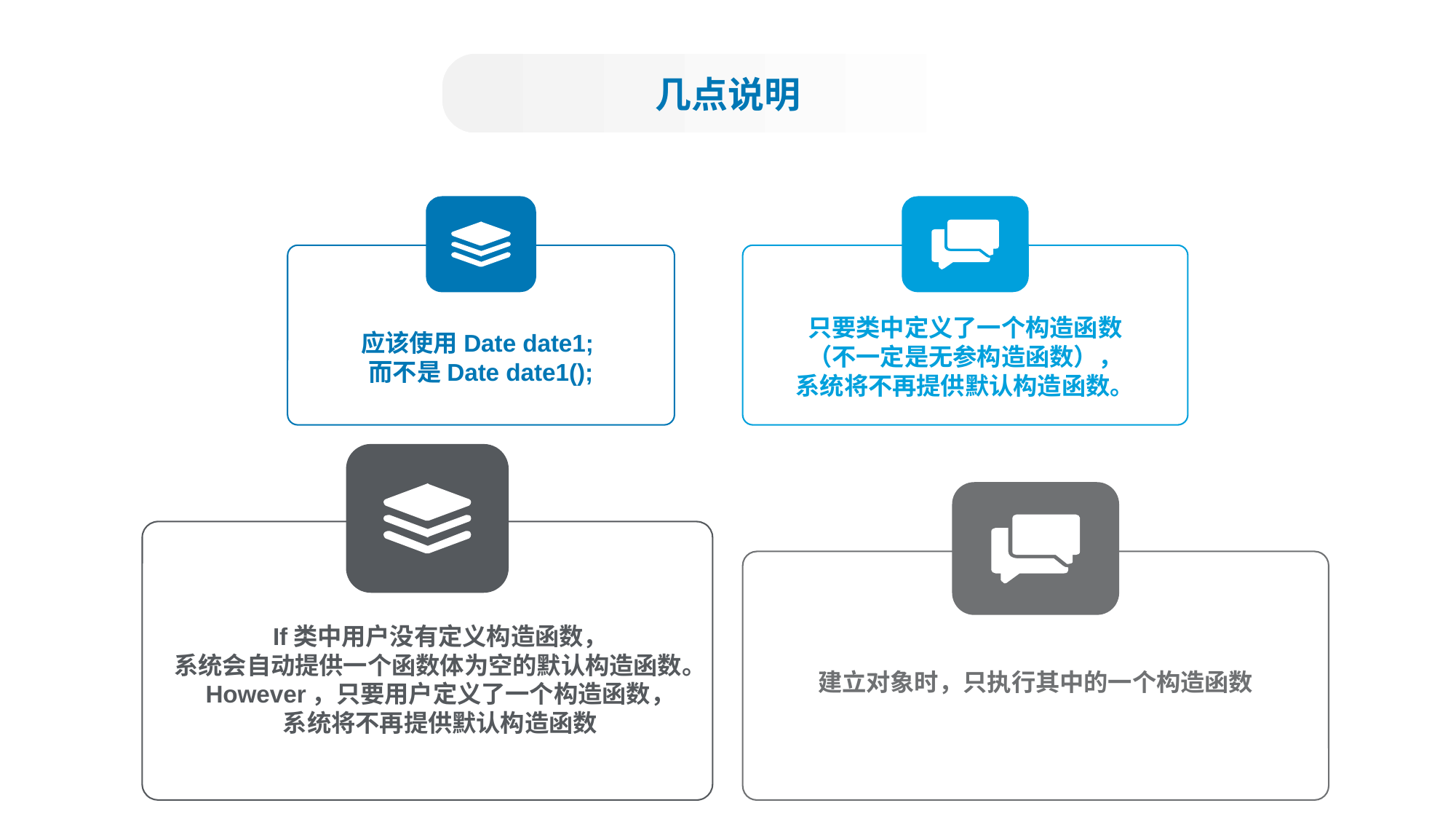

几点说明

只要类中定义了一个构造函数
（不一定是无参构造函数），
系统将不再提供默认构造函数。

应该使用Date date1;
而不是Date date1();

If类中用户没有定义构造函数，
系统会自动提供一个函数体为空的默认构造函数。
However，只要用户定义了一个构造函数，
系统将不再提供默认构造函数

建立对象时，只执行其中的一个构造函数